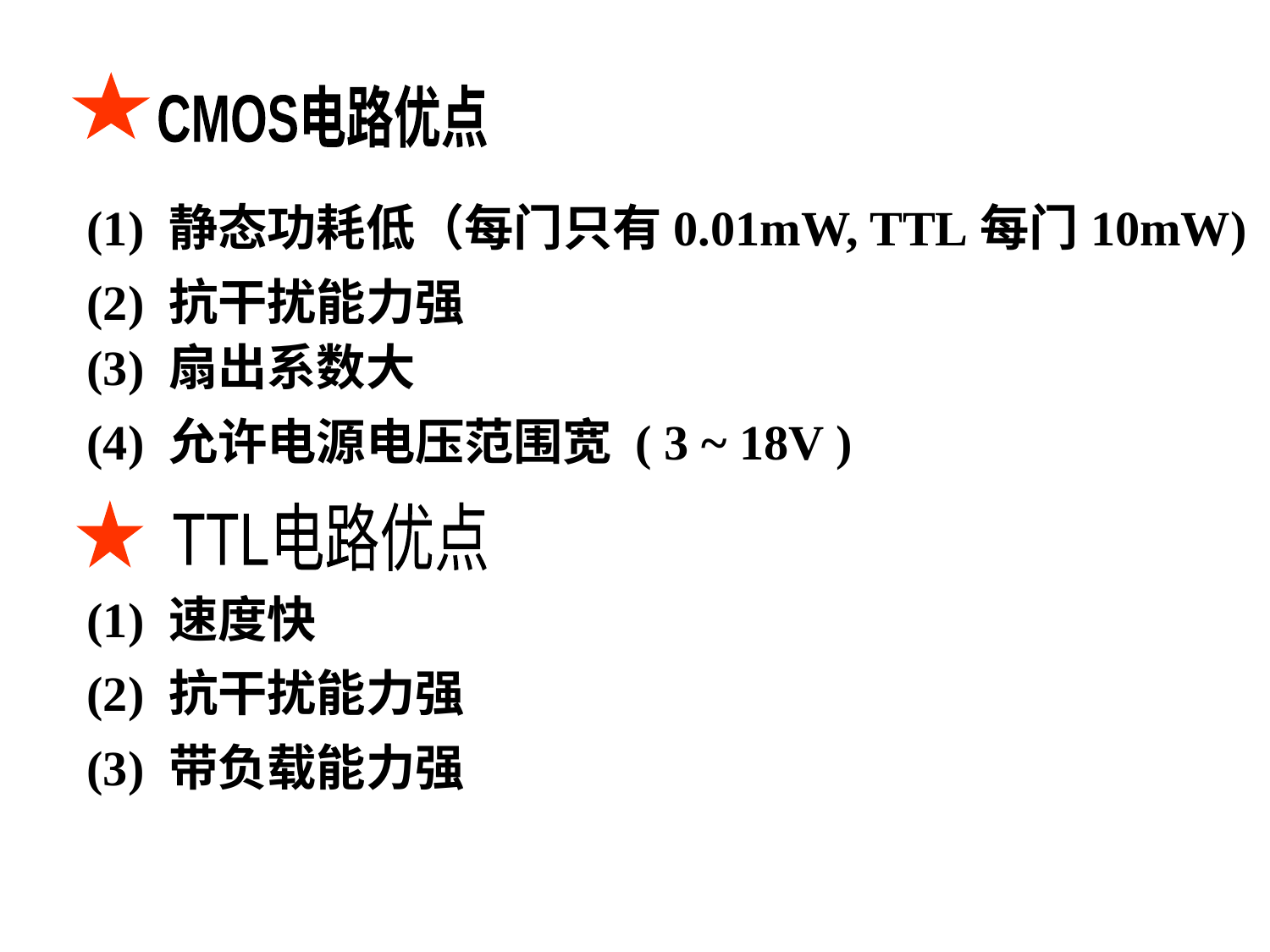

CMOS电路优点
(1) 静态功耗低（每门只有0.01mW, TTL每门10mW)
(2) 抗干扰能力强
(3) 扇出系数大
(4) 允许电源电压范围宽 ( 3 ~ 18V )

TTL电路优点
(1) 速度快
(2) 抗干扰能力强
(3) 带负载能力强